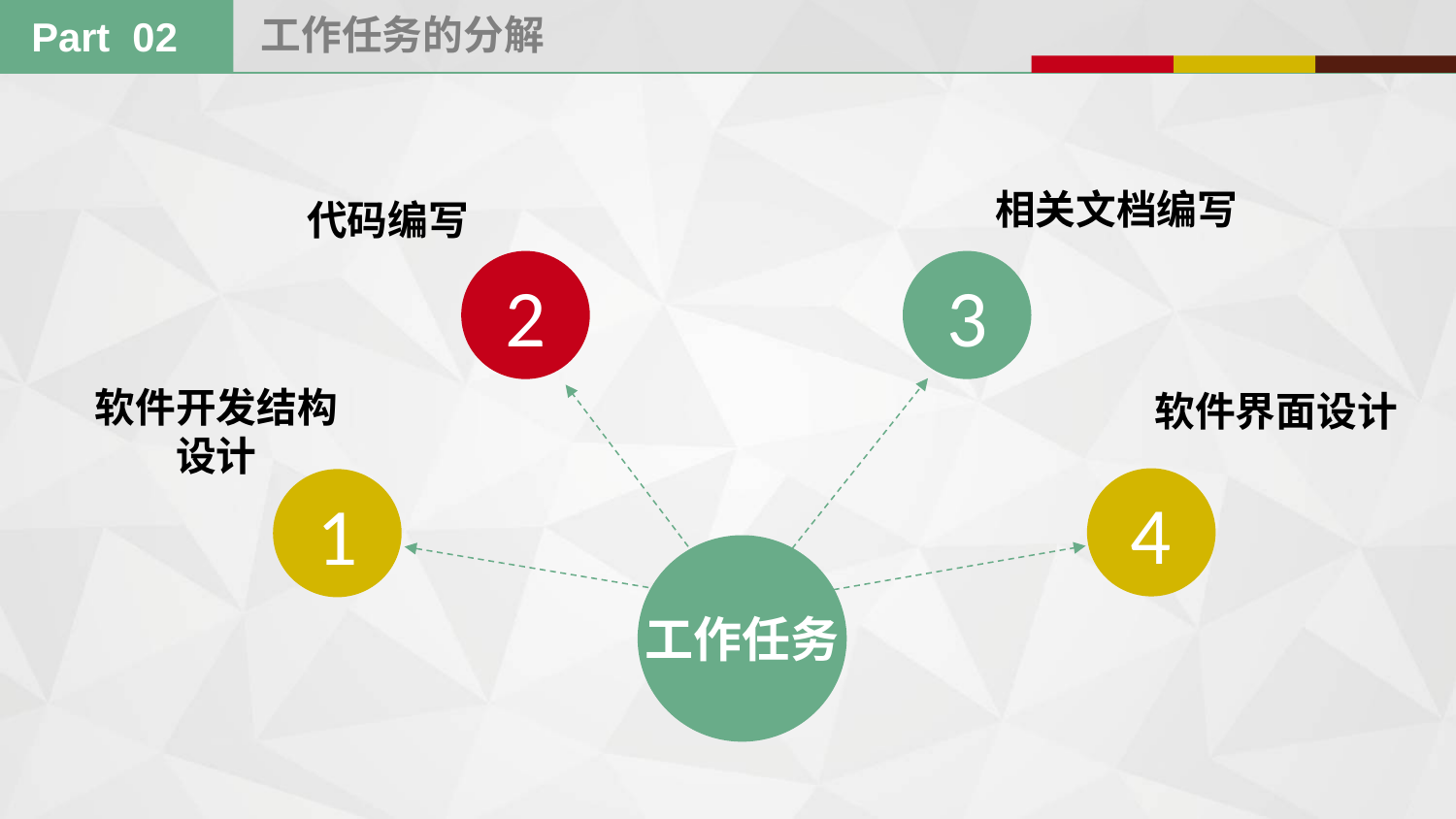

工作任务的分解
Part  02

相关文档编写
代码编写
软件开发结构设计
软件界面设计
3
2

4
1
工作任务